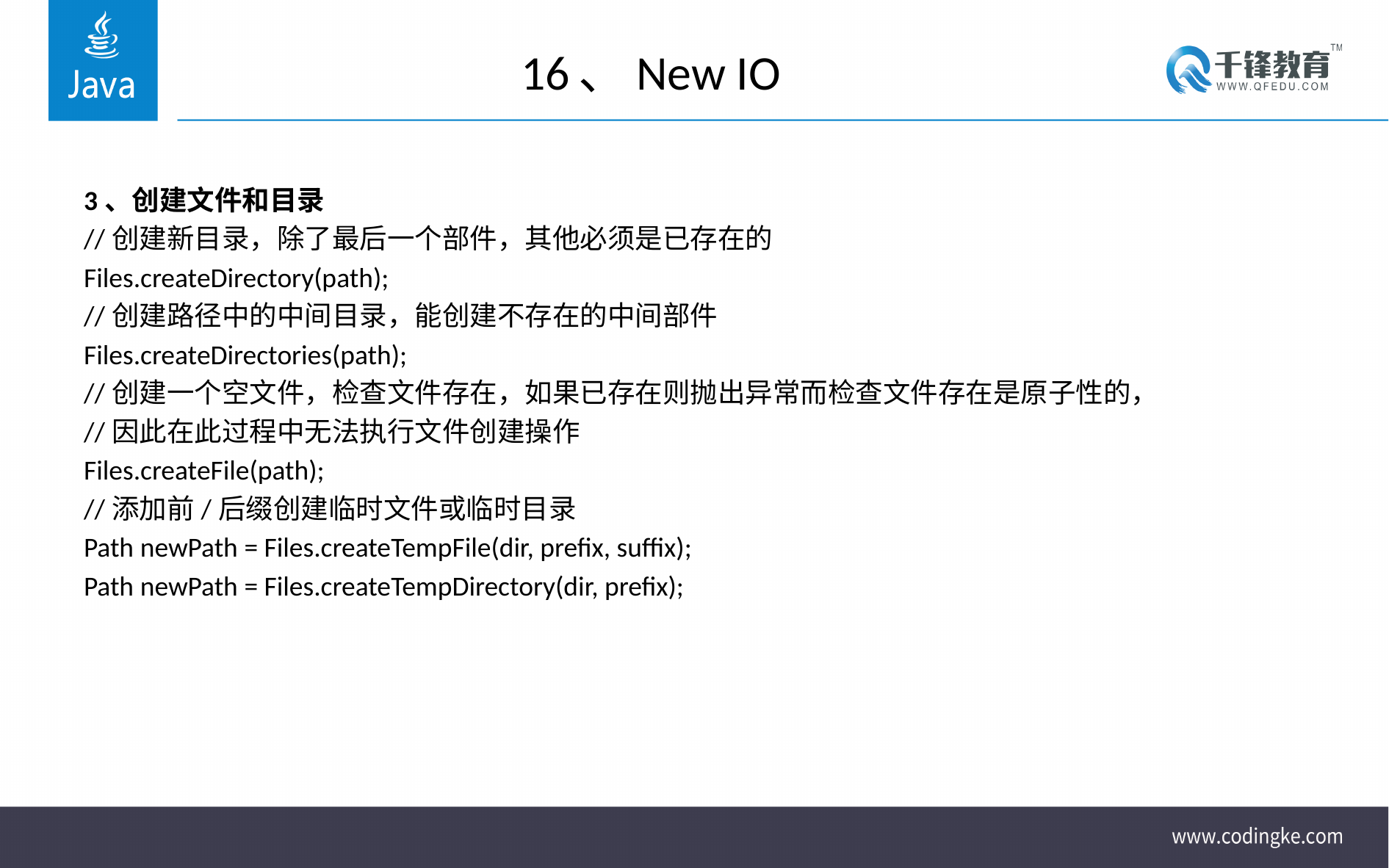

# 16、New IO
3、创建文件和目录
//创建新目录，除了最后一个部件，其他必须是已存在的
Files.createDirectory(path);
//创建路径中的中间目录，能创建不存在的中间部件
Files.createDirectories(path);
//创建一个空文件，检查文件存在，如果已存在则抛出异常而检查文件存在是原子性的，
//因此在此过程中无法执行文件创建操作
Files.createFile(path);
//添加前/后缀创建临时文件或临时目录
Path newPath = Files.createTempFile(dir, prefix, suffix);
Path newPath = Files.createTempDirectory(dir, prefix);